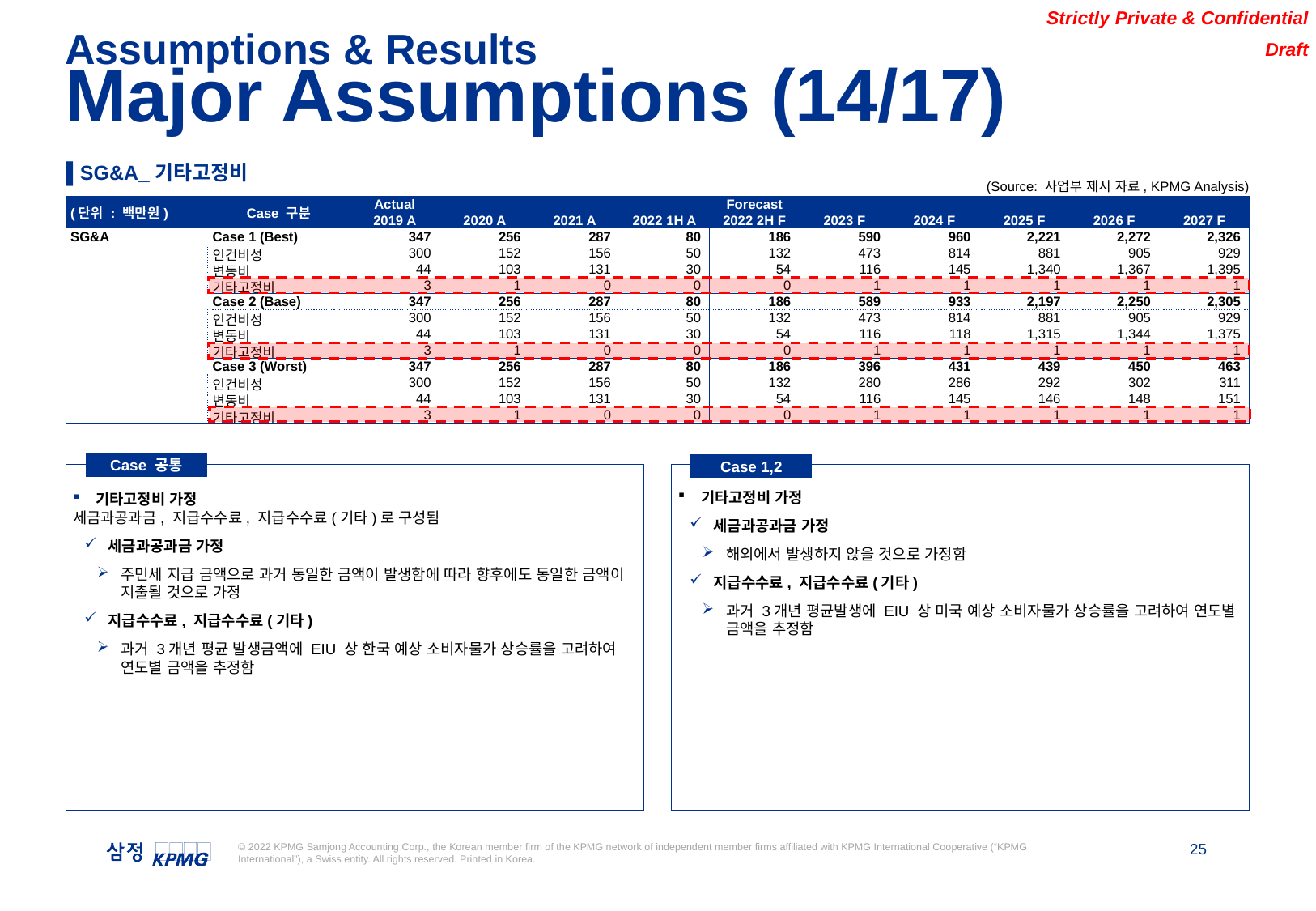

Assumptions & Results
Major Assumptions (14/17)
▌SG&A_기타고정비
(Source: 사업부 제시 자료, KPMG Analysis)
| (단위 : 백만원) | Case 구분 | Actual |  |  |  | Forecast |  |  |  |  |  |
| --- | --- | --- | --- | --- | --- | --- | --- | --- | --- | --- | --- |
|  |  | 2019 A | 2020 A | 2021 A | 2022 1H A | 2022 2H F | 2023 F | 2024 F | 2025 F | 2026 F | 2027 F |
| SG&A | Case 1 (Best) | 347 | 256 | 287 | 80 | 186 | 590 | 960 | 2,221 | 2,272 | 2,326 |
|  | 인건비성 | 300 | 152 | 156 | 50 | 132 | 473 | 814 | 881 | 905 | 929 |
|  | 변동비 | 44 | 103 | 131 | 30 | 54 | 116 | 145 | 1,340 | 1,367 | 1,395 |
|  | 기타고정비 | 3 | 1 | 0 | 0 | 0 | 1 | 1 | 1 | 1 | 1 |
|  | Case 2 (Base) | 347 | 256 | 287 | 80 | 186 | 589 | 933 | 2,197 | 2,250 | 2,305 |
|  | 인건비성 | 300 | 152 | 156 | 50 | 132 | 473 | 814 | 881 | 905 | 929 |
|  | 변동비 | 44 | 103 | 131 | 30 | 54 | 116 | 118 | 1,315 | 1,344 | 1,375 |
|  | 기타고정비 | 3 | 1 | 0 | 0 | 0 | 1 | 1 | 1 | 1 | 1 |
|  | Case 3 (Worst) | 347 | 256 | 287 | 80 | 186 | 396 | 431 | 439 | 450 | 463 |
|  | 인건비성 | 300 | 152 | 156 | 50 | 132 | 280 | 286 | 292 | 302 | 311 |
|  | 변동비 | 44 | 103 | 131 | 30 | 54 | 116 | 145 | 146 | 148 | 151 |
|  | 기타고정비 | 3 | 1 | 0 | 0 | 0 | 1 | 1 | 1 | 1 | 1 |

Case 공통
Case 1,2
Dd
기타고정비 가정
세금과공과금 가정
해외에서 발생하지 않을 것으로 가정함
지급수수료, 지급수수료(기타)
과거 3개년 평균발생에 EIU 상 미국 예상 소비자물가 상승률을 고려하여 연도별 금액을 추정함

Dd
기타고정비 가정
세금과공과금, 지급수수료, 지급수수료(기타)로 구성됨
세금과공과금 가정
주민세 지급 금액으로 과거 동일한 금액이 발생함에 따라 향후에도 동일한 금액이 지출될 것으로 가정
지급수수료, 지급수수료(기타)
과거 3개년 평균 발생금액에 EIU 상 한국 예상 소비자물가 상승률을 고려하여 연도별 금액을 추정함